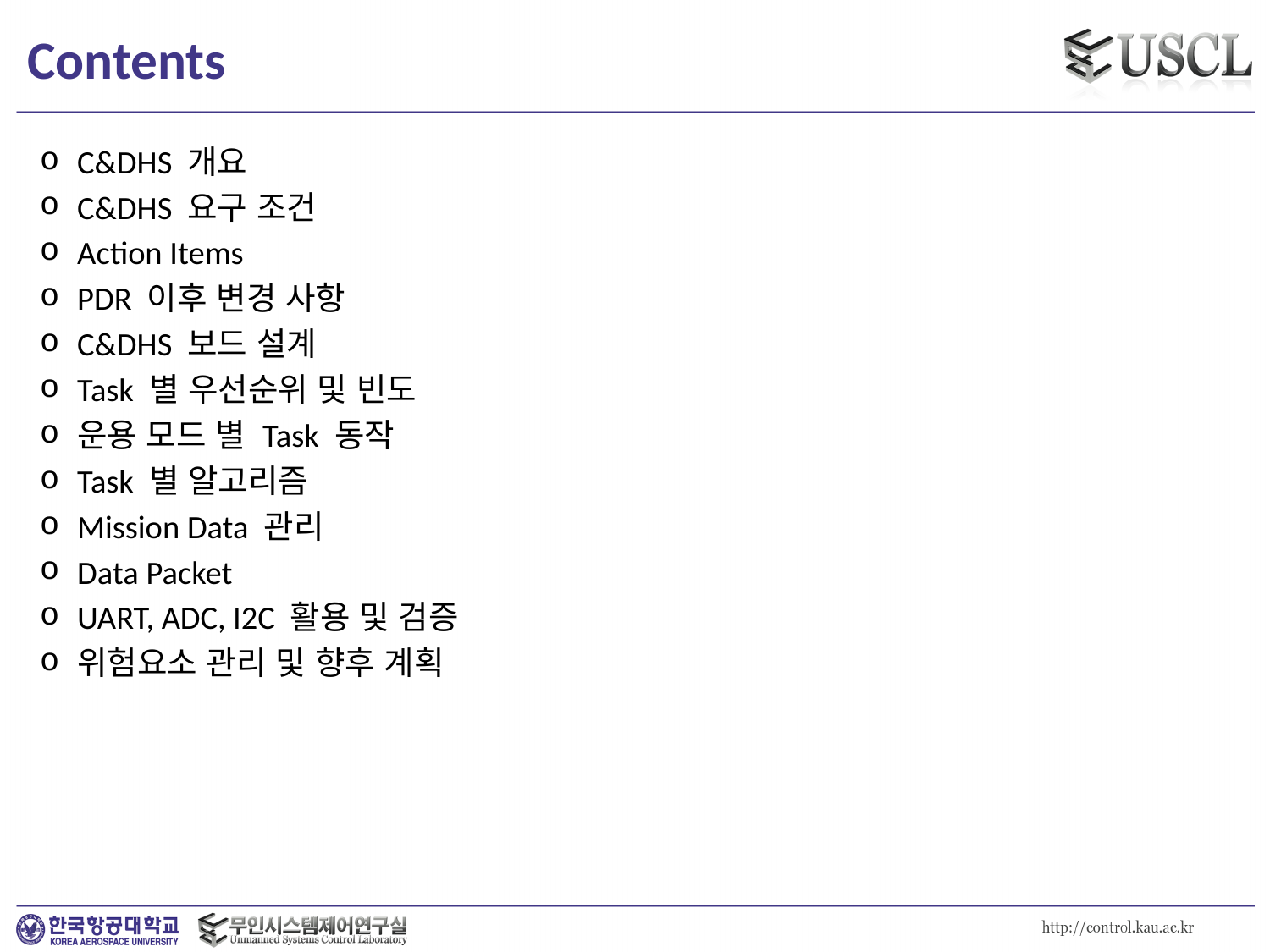

# Contents
C&DHS 개요
C&DHS 요구 조건
Action Items
PDR 이후 변경 사항
C&DHS 보드 설계
Task 별 우선순위 및 빈도
운용 모드 별 Task 동작
Task 별 알고리즘
Mission Data 관리
Data Packet
UART, ADC, I2C 활용 및 검증
위험요소 관리 및 향후 계획